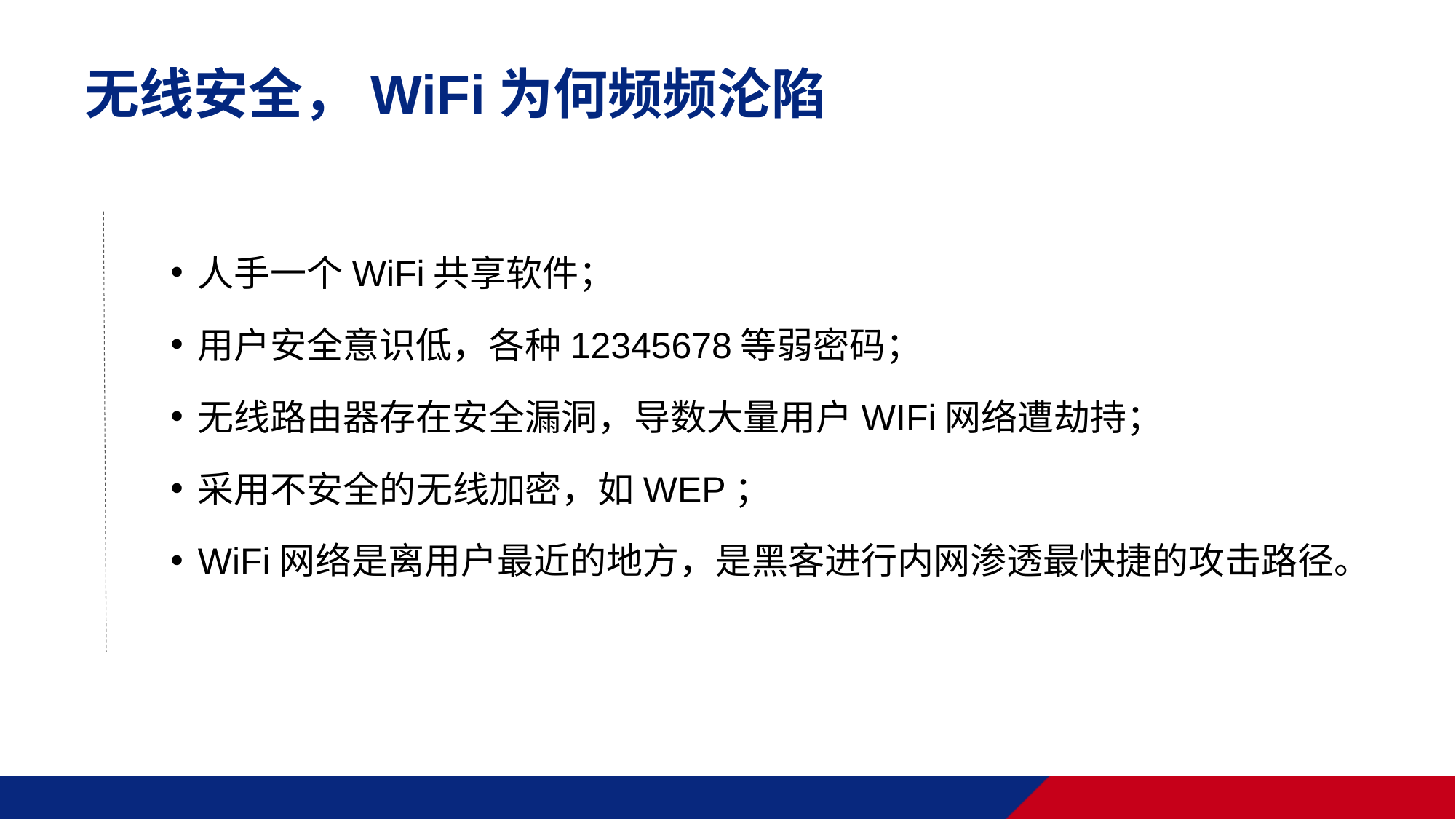

无线安全，WiFi为何频频沦陷
人手一个WiFi共享软件；
用户安全意识低，各种12345678等弱密码；
无线路由器存在安全漏洞，导数大量用户WIFi网络遭劫持；
采用不安全的无线加密，如WEP；
WiFi网络是离用户最近的地方，是黑客进行内网渗透最快捷的攻击路径。